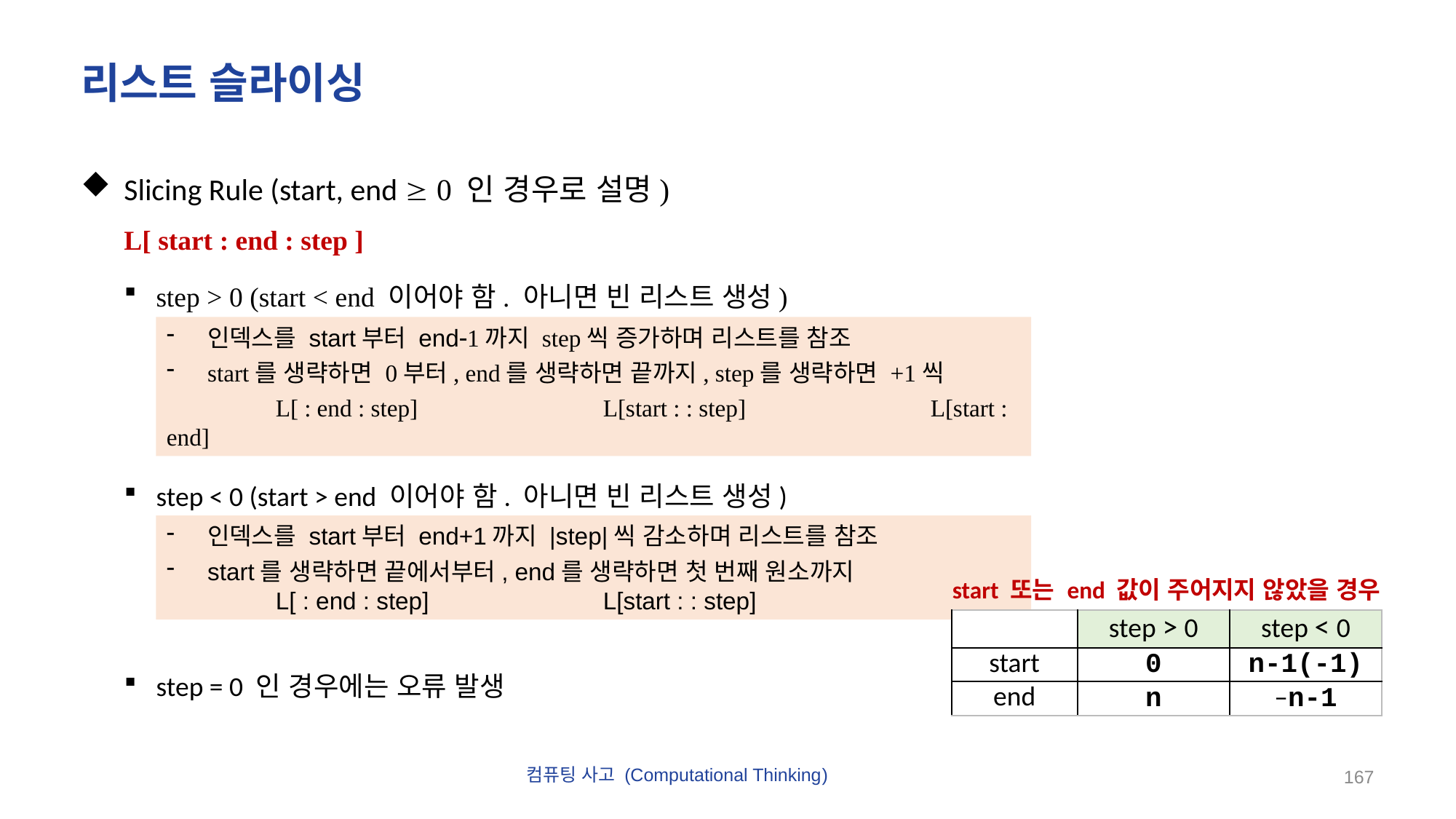

# 리스트 슬라이싱
Slicing Rule (start, end ≥ 0 인 경우로 설명)
L[ start : end : step ]
step > 0 (start < end 이어야 함. 아니면 빈 리스트 생성)

step < 0 (start > end 이어야 함. 아니면 빈 리스트 생성)

step = 0 인 경우에는 오류 발생

인덱스를 start부터 end−1까지 step씩 증가하며 리스트를 참조
start를 생략하면 0부터, end를 생략하면 끝까지, step를 생략하면 +1씩
	L[ : end : step]		L[start : : step]		L[start : end]
인덱스를 start부터 end+1까지 |step|씩 감소하며 리스트를 참조
start를 생략하면 끝에서부터, end를 생략하면 첫 번째 원소까지
	L[ : end : step]		L[start : : step]
start 또는 end 값이 주어지지 않았을 경우
|  | step > 0 | step < 0 |
| --- | --- | --- |
| start | 0 | n-1(-1) |
| end | n | –n-1 |